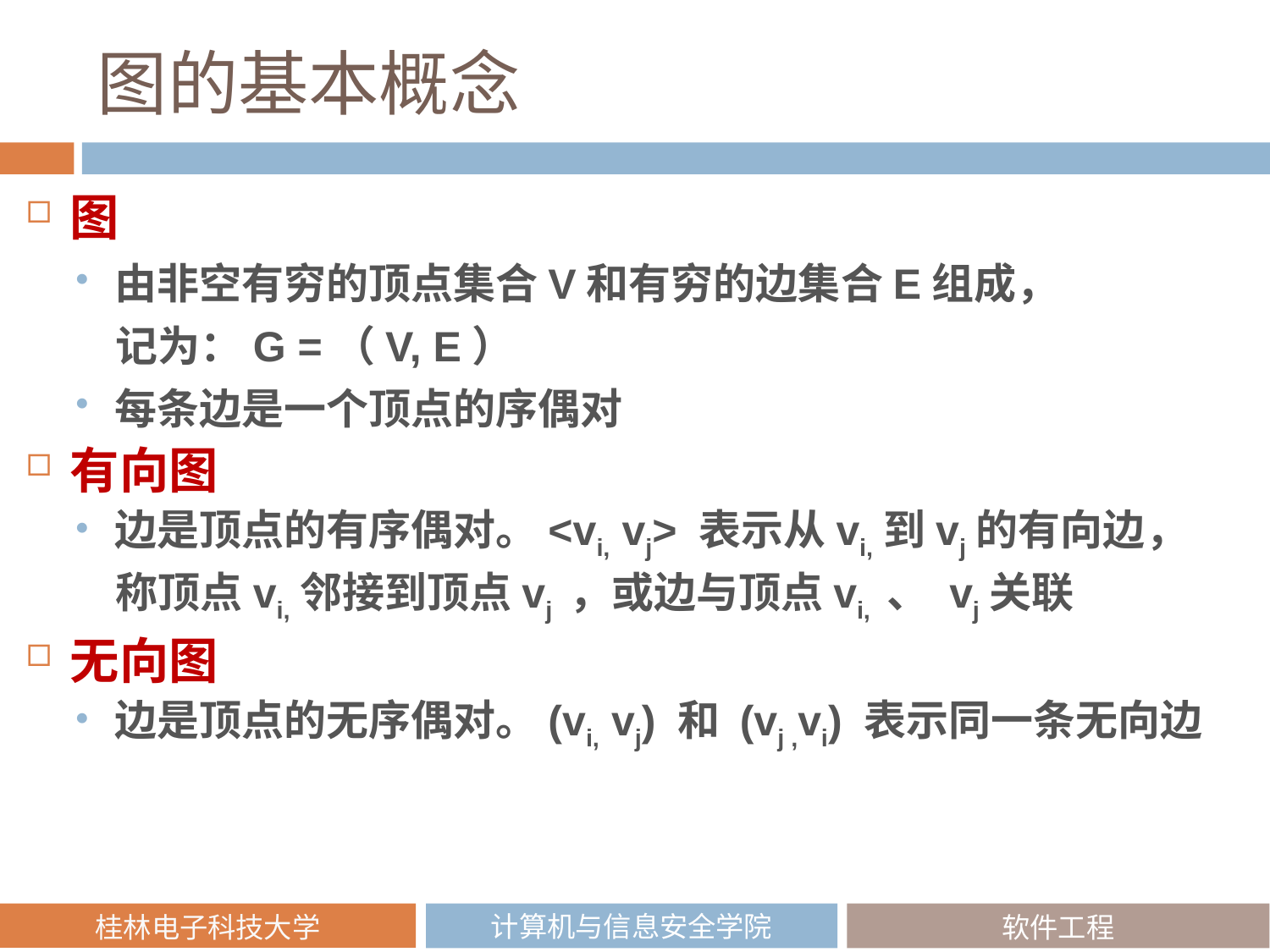

# 图的基本概念
图
由非空有穷的顶点集合V和有穷的边集合E组成，
   记为：G =（V, E）
每条边是一个顶点的序偶对
有向图
边是顶点的有序偶对。<vi, vj> 表示从vi,到vj的有向边，
   称顶点vi,邻接到顶点vj ，或边与顶点vi, 、 vj关联
无向图
边是顶点的无序偶对。(vi, vj) 和 (vj ,vi) 表示同一条无向边